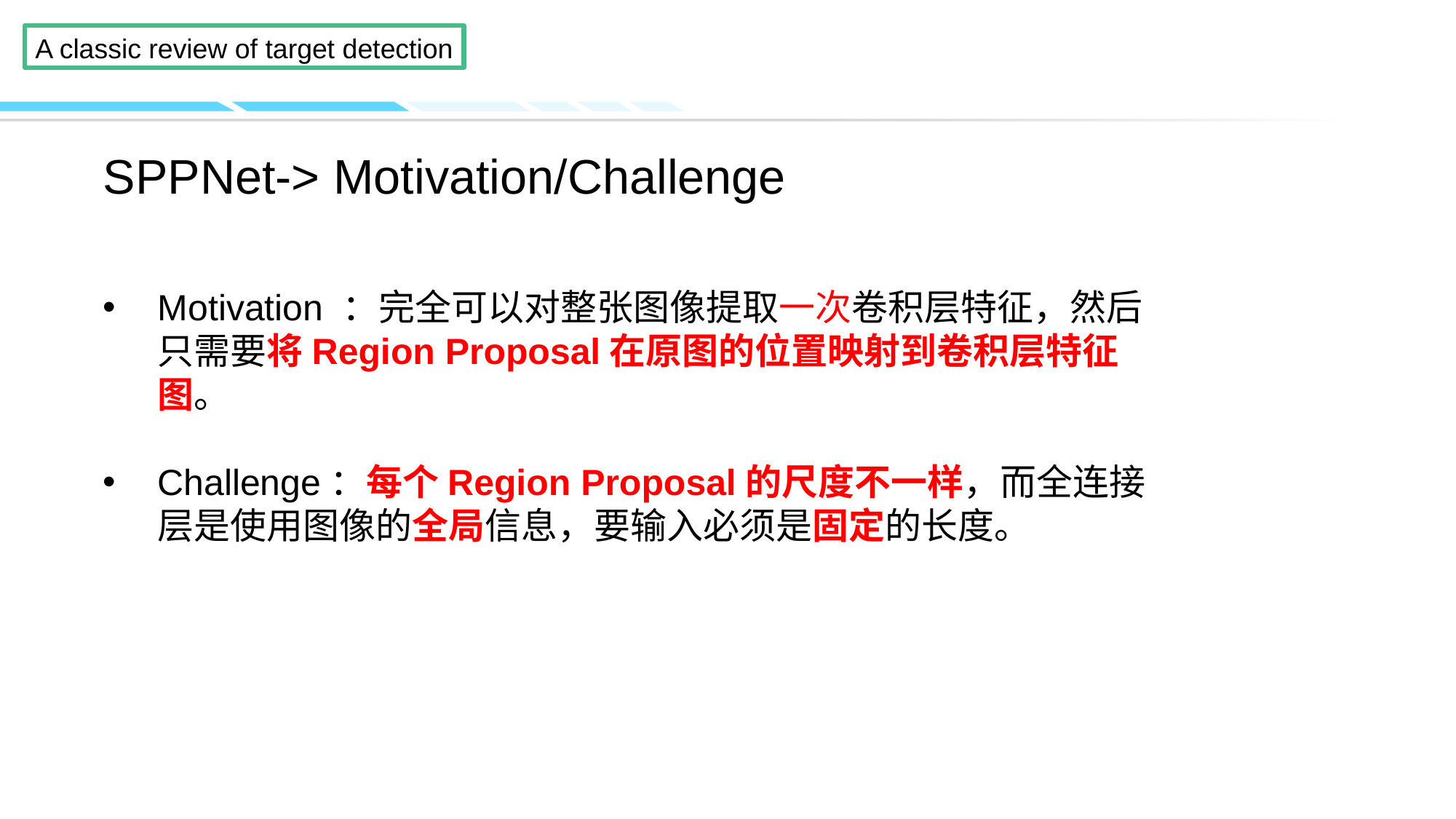

# SPPNet-> Motivation/Challenge
Motivation ：完全可以对整张图像提取一次卷积层特征，然后只需要将Region Proposal在原图的位置映射到卷积层特征图。

Challenge：每个Region Proposal的尺度不一样，而全连接层是使用图像的全局信息，要输入必须是固定的长度。